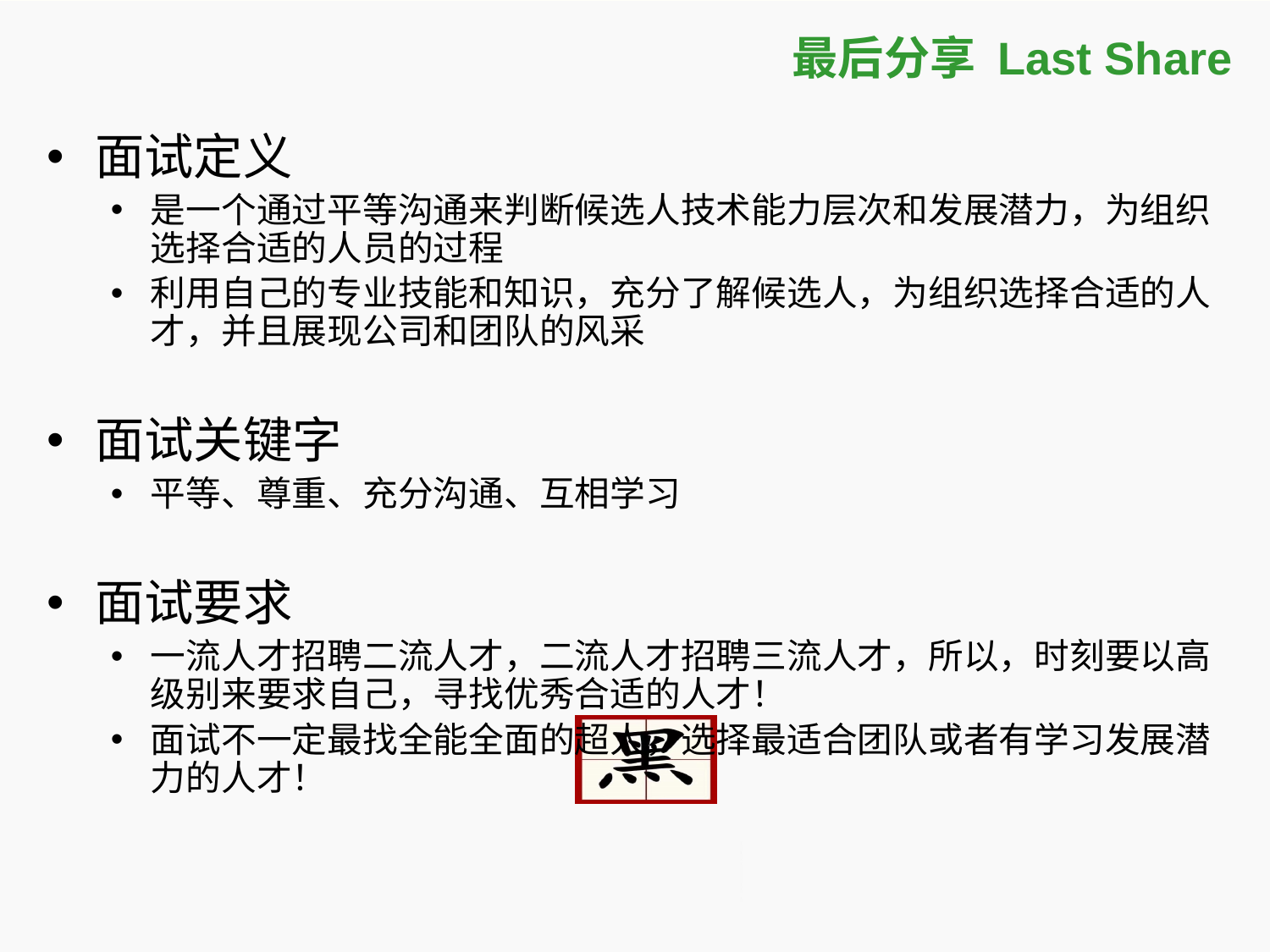

最后分享 Last Share
面试定义
是一个通过平等沟通来判断候选人技术能力层次和发展潜力，为组织选择合适的人员的过程
利用自己的专业技能和知识，充分了解候选人，为组织选择合适的人才，并且展现公司和团队的风采

面试关键字
平等、尊重、充分沟通、互相学习

面试要求
一流人才招聘二流人才，二流人才招聘三流人才，所以，时刻要以高级别来要求自己，寻找优秀合适的人才！
面试不一定最找全能全面的超人，选择最适合团队或者有学习发展潜力的人才！